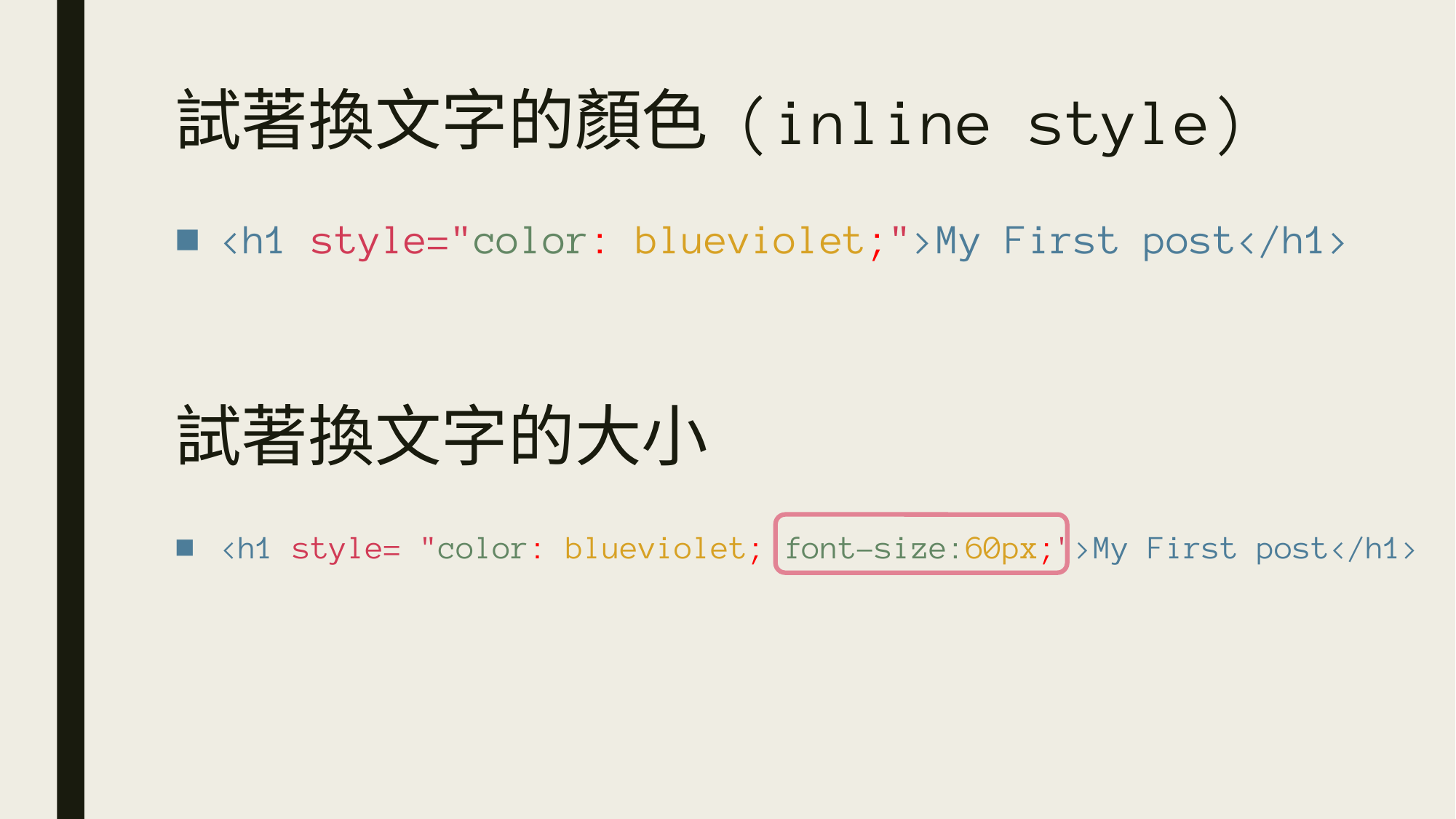

# 試著換文字的顏色 (inline style)
<h1 style="color: blueviolet;">My First post</h1>

試著換文字的大小

<h1 style= "color: blueviolet; font-size:60px;">My First post</h1>